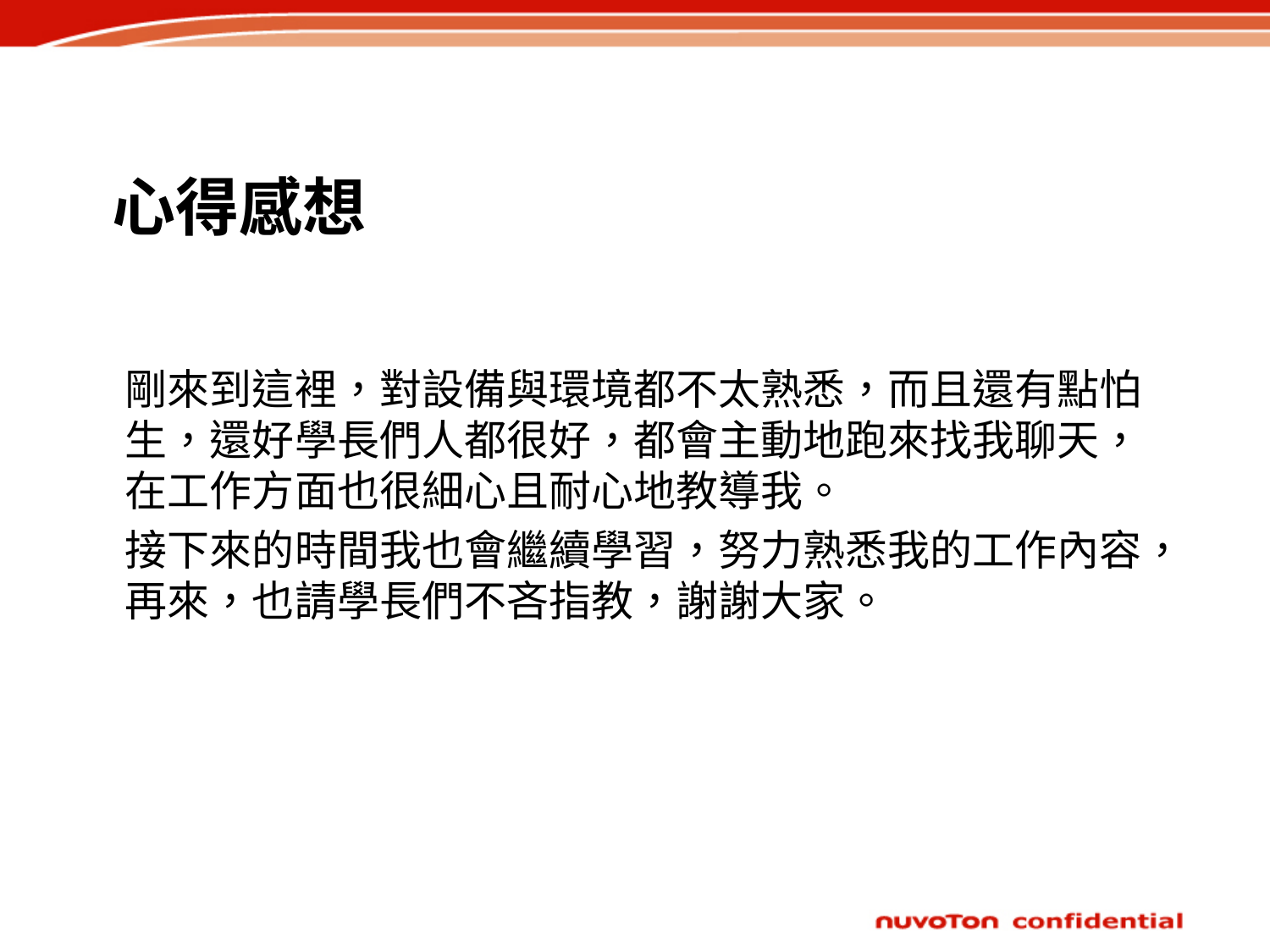

# 心得感想
剛來到這裡，對設備與環境都不太熟悉，而且還有點怕生，還好學長們人都很好，都會主動地跑來找我聊天，在工作方面也很細心且耐心地教導我。
接下來的時間我也會繼續學習，努力熟悉我的工作內容，再來，也請學長們不吝指教，謝謝大家。